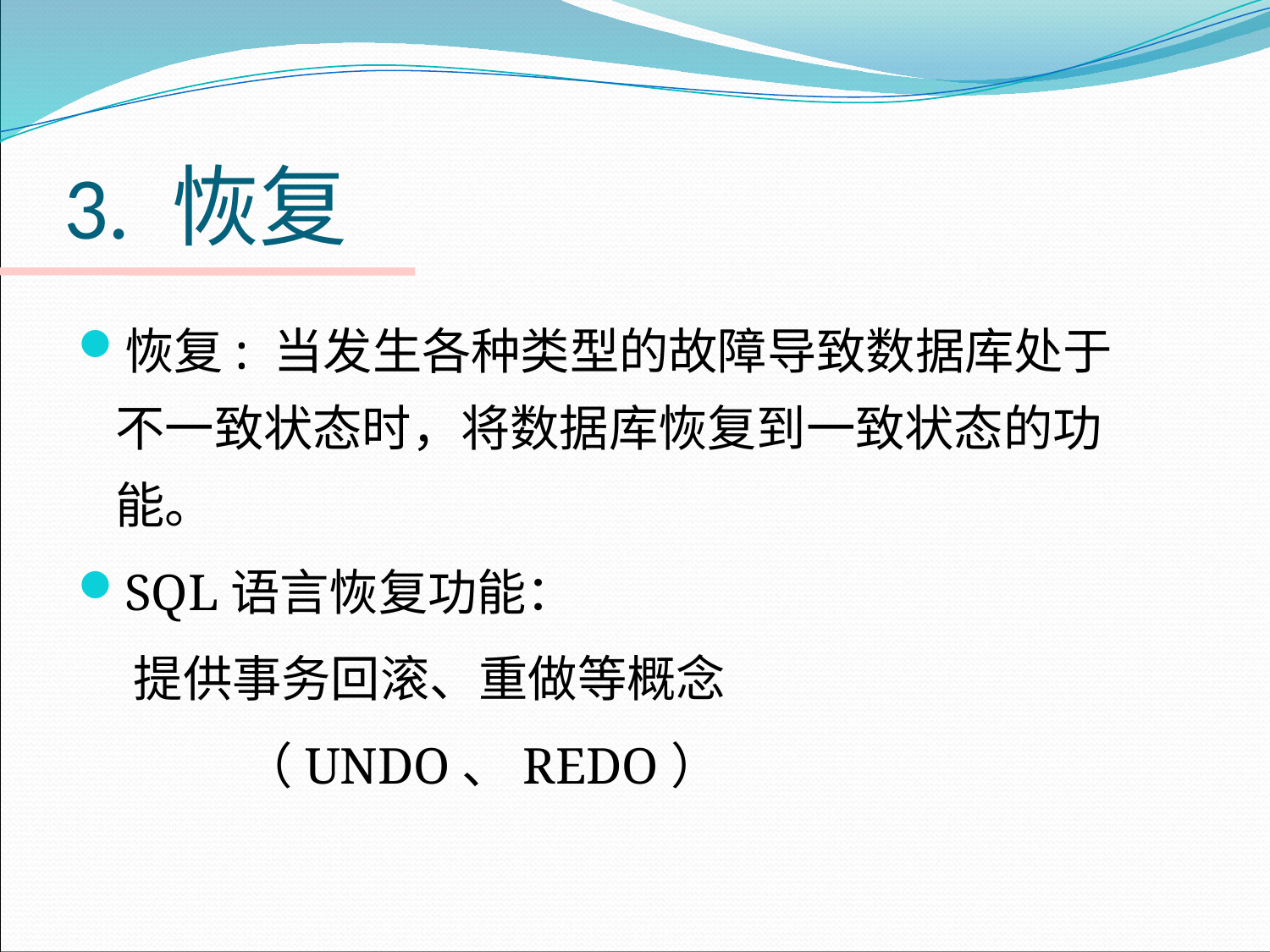

# 3. 恢复
恢复: 当发生各种类型的故障导致数据库处于不一致状态时，将数据库恢复到一致状态的功能。
SQL语言恢复功能：
    提供事务回滚、重做等概念
              （UNDO、REDO）

458